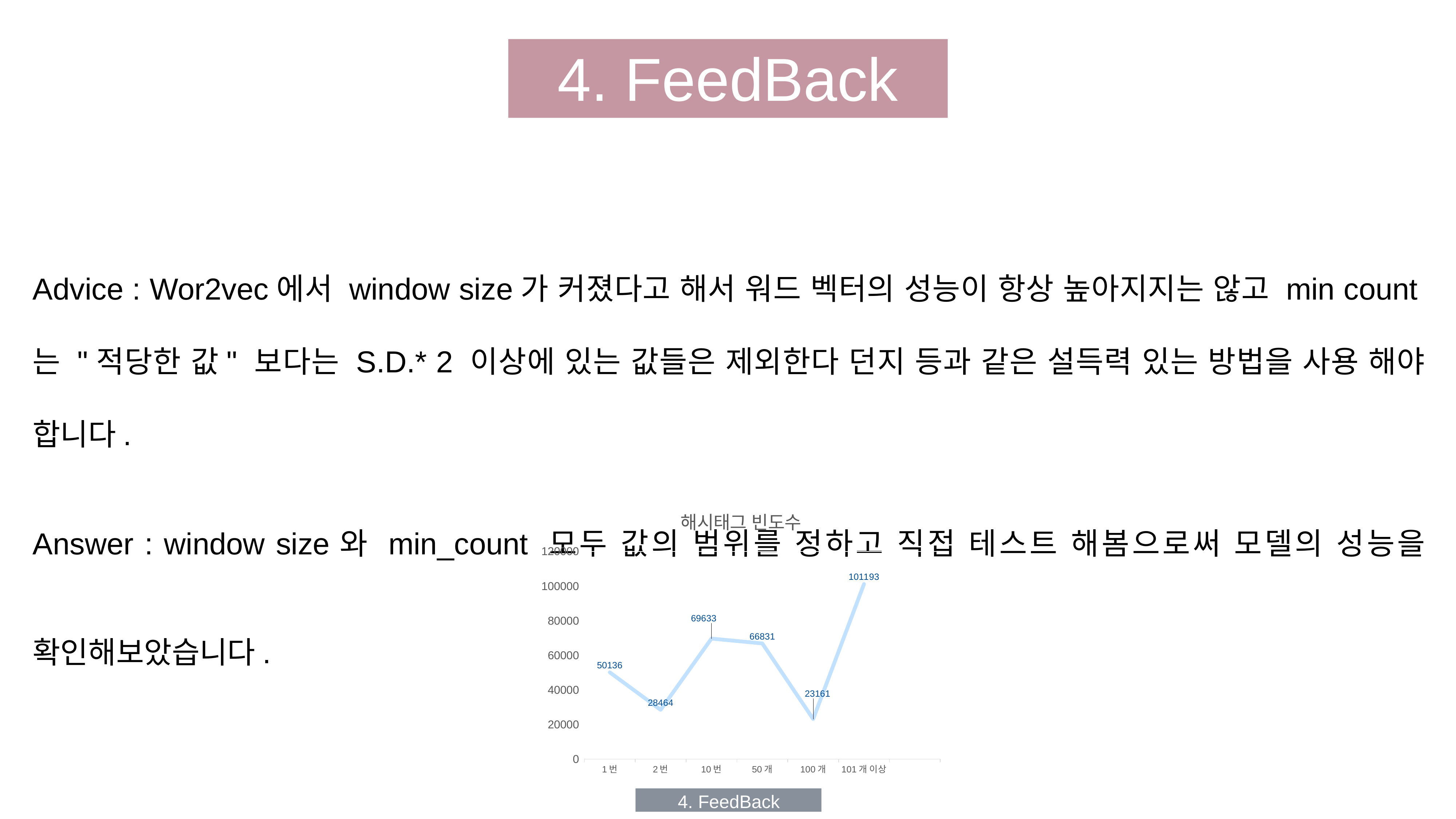

4. FeedBack

Advice : Wor2vec에서 window size가 커졌다고 해서 워드 벡터의 성능이 항상 높아지지는 않고 min count는 "적당한 값" 보다는 S.D.* 2 이상에 있는 값들은 제외한다 던지 등과 같은 설득력 있는 방법을 사용 해야 합니다.
Answer : window size와 min_count 모두 값의 범위를 정하고 직접 테스트 해봄으로써 모델의 성능을 확인해보았습니다.

### Chart: 해시태그 빈도수

| Category | 해시태그 빈도수 |
|---|---|
| 1번 | 50136.0 |
| 2번 | 28464.0 |
| 10번 | 69633.0 |
| 50개 | 66831.0 |
| 100개 | 23161.0 |
| 101개 이상 | 101193.0 |
4. FeedBack